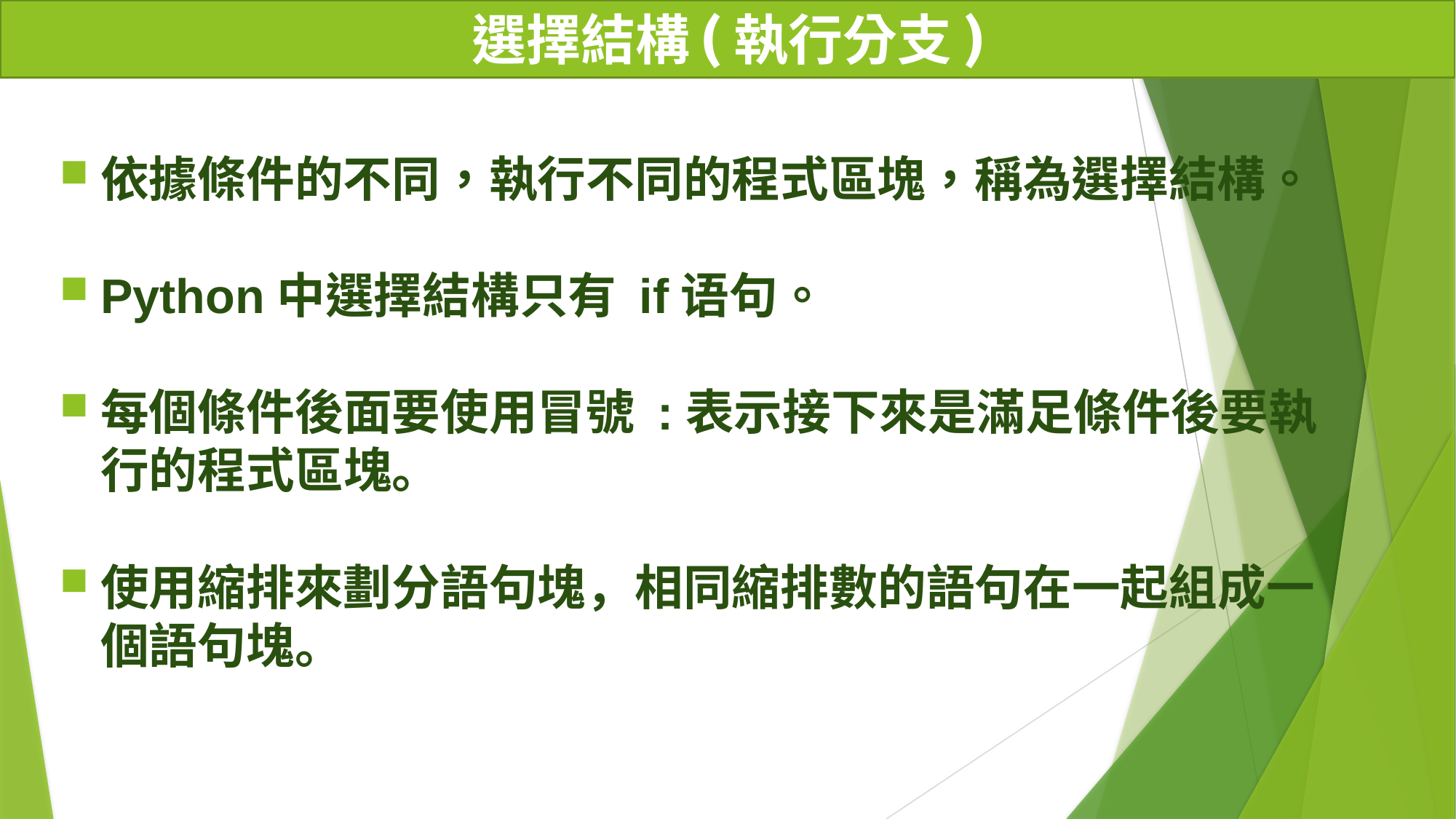

# 選擇結構(執行分支)
依據條件的不同，執行不同的程式區塊，稱為選擇結構。

Python中選擇結構只有 if语句。

每個條件後面要使用冒號 :表示接下來是滿足條件後要執行的程式區塊。

使用縮排來劃分語句塊，相同縮排數的語句在一起組成一個語句塊。